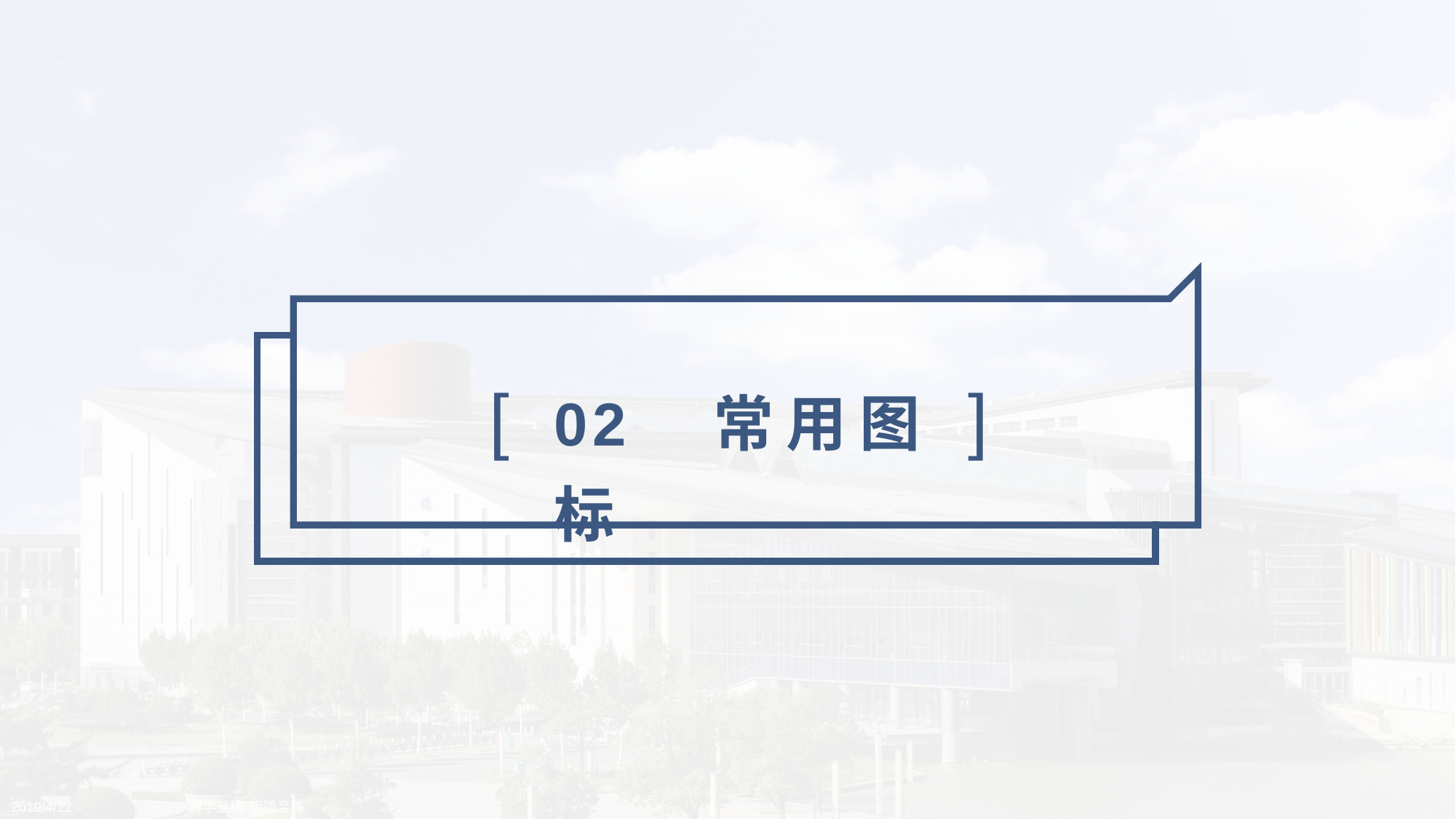

[
]
02  常用图标
2019/4/12
——   博学至精  明德至善   ——